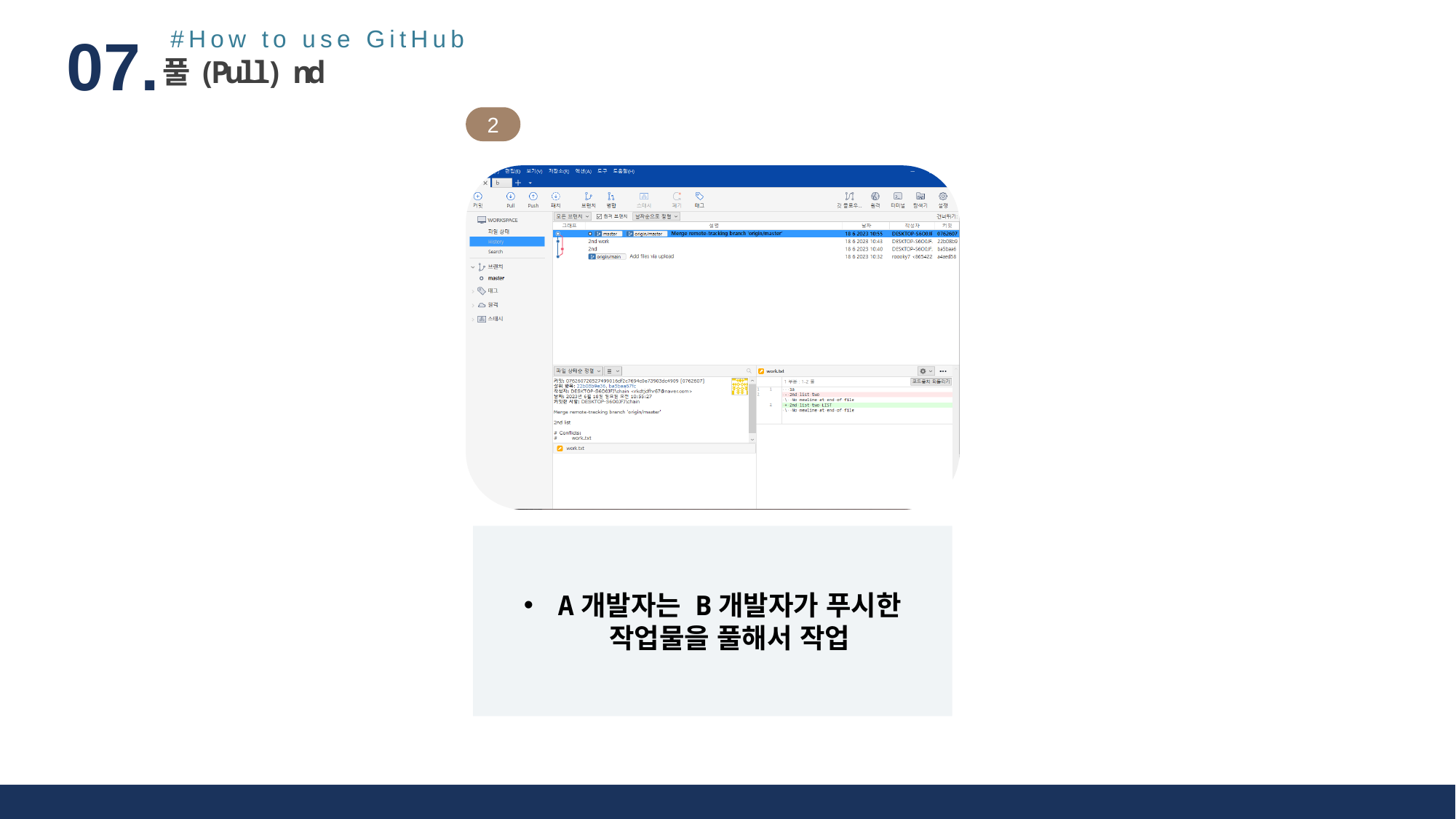

#How to use GitHub
07.
풀(Pull) nd
2

A개발자는 B개발자가 푸시한 작업물을 풀해서 작업